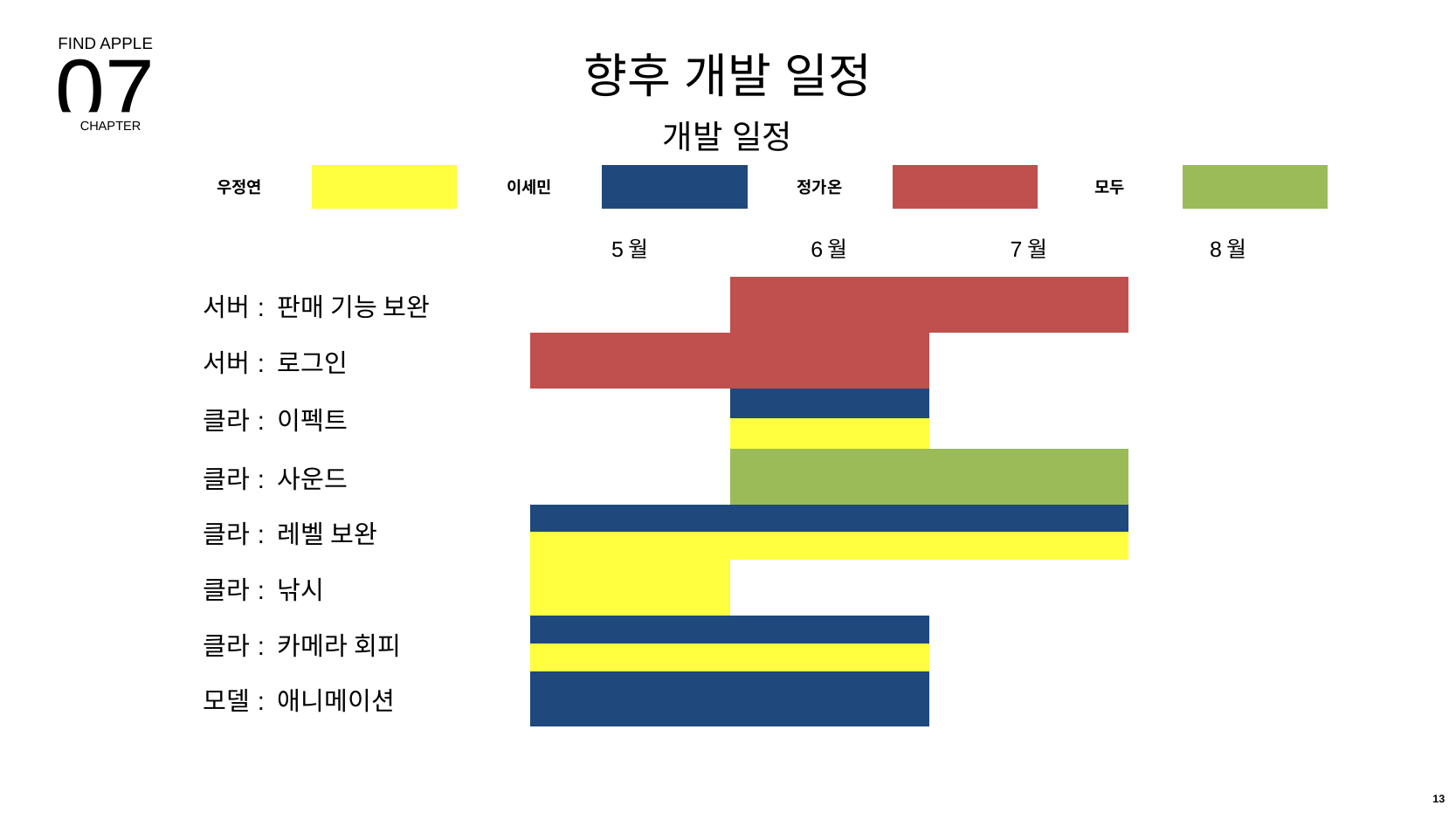

FIND APPLE

07
CHAPTER
향후 개발 일정
개발 일정
| 우정연 |  | 이세민 |  | 정가온 |  | 모두 |  |
| --- | --- | --- | --- | --- | --- | --- | --- |
|  | 5월 | 6월 | 7월 | 8월 |
| --- | --- | --- | --- | --- |
| 서버: 판매 기능 보완 |  |  |  |  |
| 서버: 로그인 |  |  |  |  |
| 클라: 이펙트 |  |  |  |  |
|  |  |  |  |  |
| 클라: 사운드 |  |  |  |  |
| 클라: 레벨 보완 |  |  |  |  |
|  |  |  |  |  |
| 클라: 낚시 |  |  |  |  |
| 클라: 카메라 회피 |  |  |  |  |
|  |  |  |  |  |
| 모델: 애니메이션 |  |  |  |  |
13